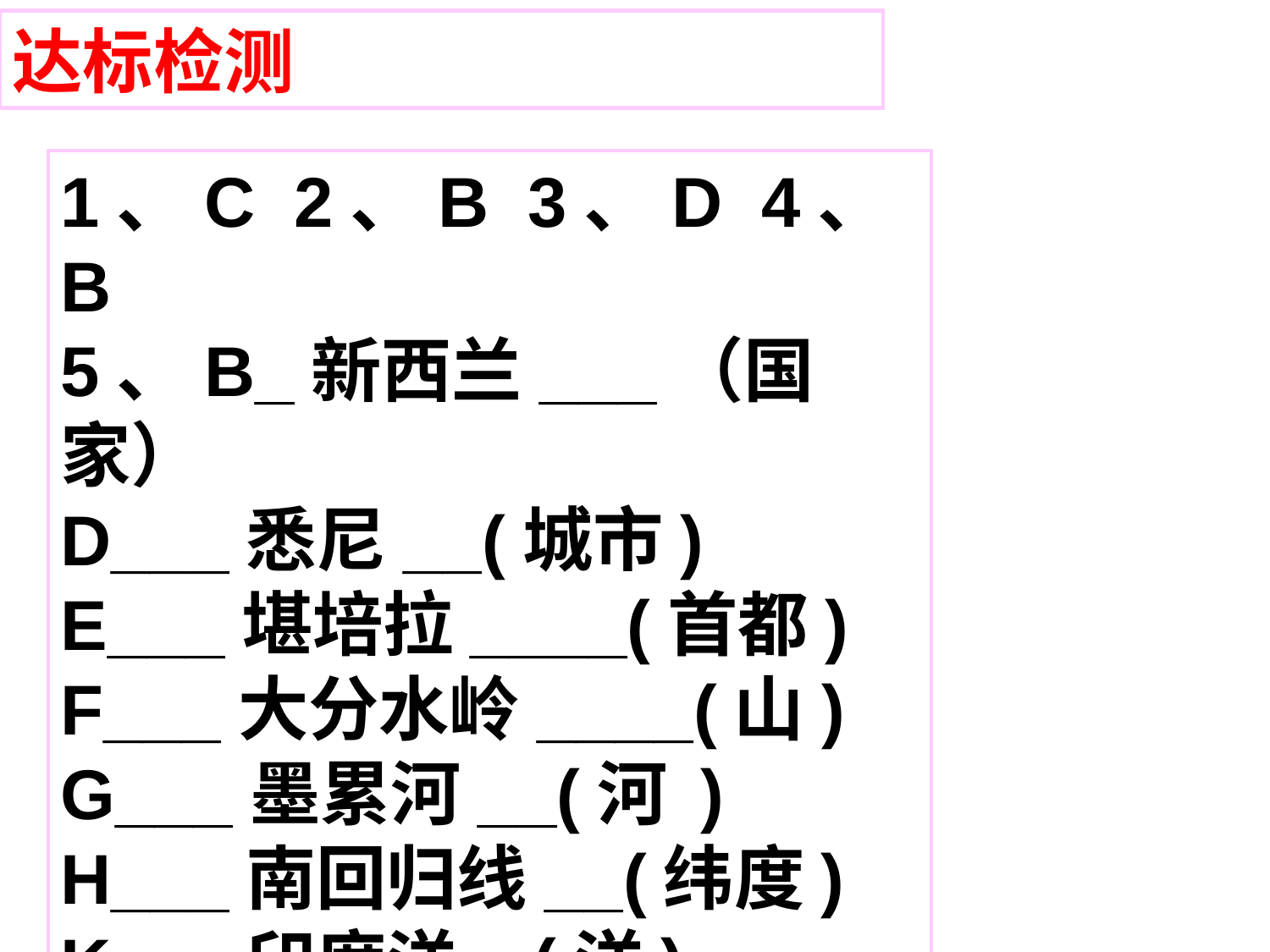

达标检测
1、C  2、B  3、D  4、B
5、B_新西兰___（国家）
D___悉尼__(城市)
E___堪培拉____(首都)
F___大分水岭____(山)
G___墨累河__(河 )
H___南回归线__(纬度)
K___印度洋_ (洋)